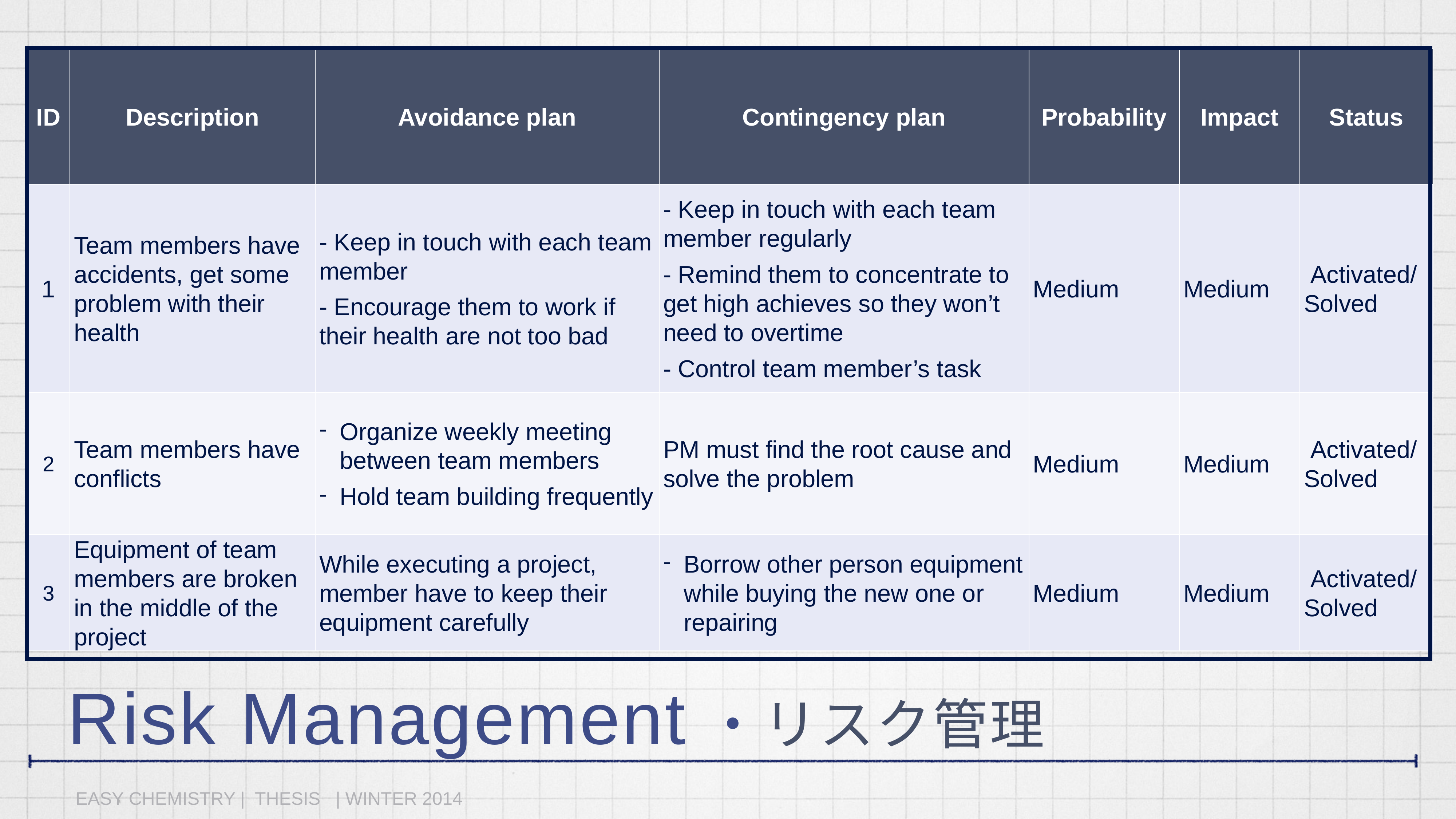

|  |
| --- |
| ID | Description | Avoidance plan | Contingency plan | Probability | Impact | Status |
| --- | --- | --- | --- | --- | --- | --- |
| 1 | Team members have accidents, get some problem with their health | - Keep in touch with each team member - Encourage them to work if their health are not too bad | - Keep in touch with each team member regularly - Remind them to concentrate to get high achieves so they won’t need to overtime - Control team member’s task | Medium | Medium | Activated/Solved |
| 2 | Team members have conflicts | Organize weekly meeting between team members Hold team building frequently | PM must find the root cause and solve the problem | Medium | Medium | Activated/Solved |
| 3 | Equipment of team members are broken in the middle of the project | While executing a project, member have to keep their equipment carefully | Borrow other person equipment while buying the new one or repairing | Medium | Medium | Activated/Solved |
# Risk Management・リスク管理
EASY CHEMISTRY |  THESIS   | WINTER 2014